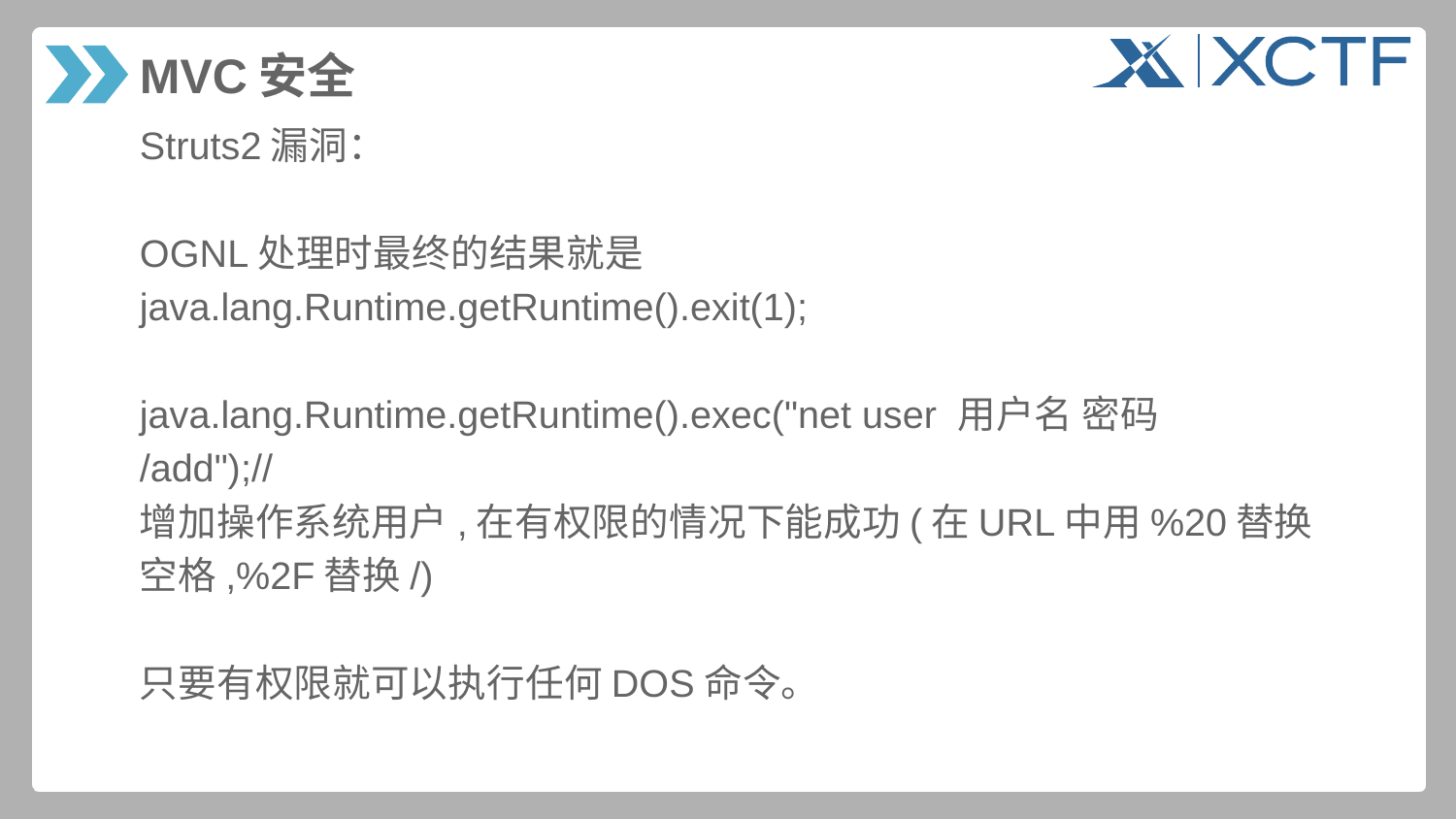

# MVC安全
Struts2漏洞：

OGNL处理时最终的结果就是
java.lang.Runtime.getRuntime().exit(1);

java.lang.Runtime.getRuntime().exec("net user 用户名 密码
/add");//
增加操作系统用户,在有权限的情况下能成功(在URL中用%20替换
空格,%2F替换/)

只要有权限就可以执行任何DOS命令。